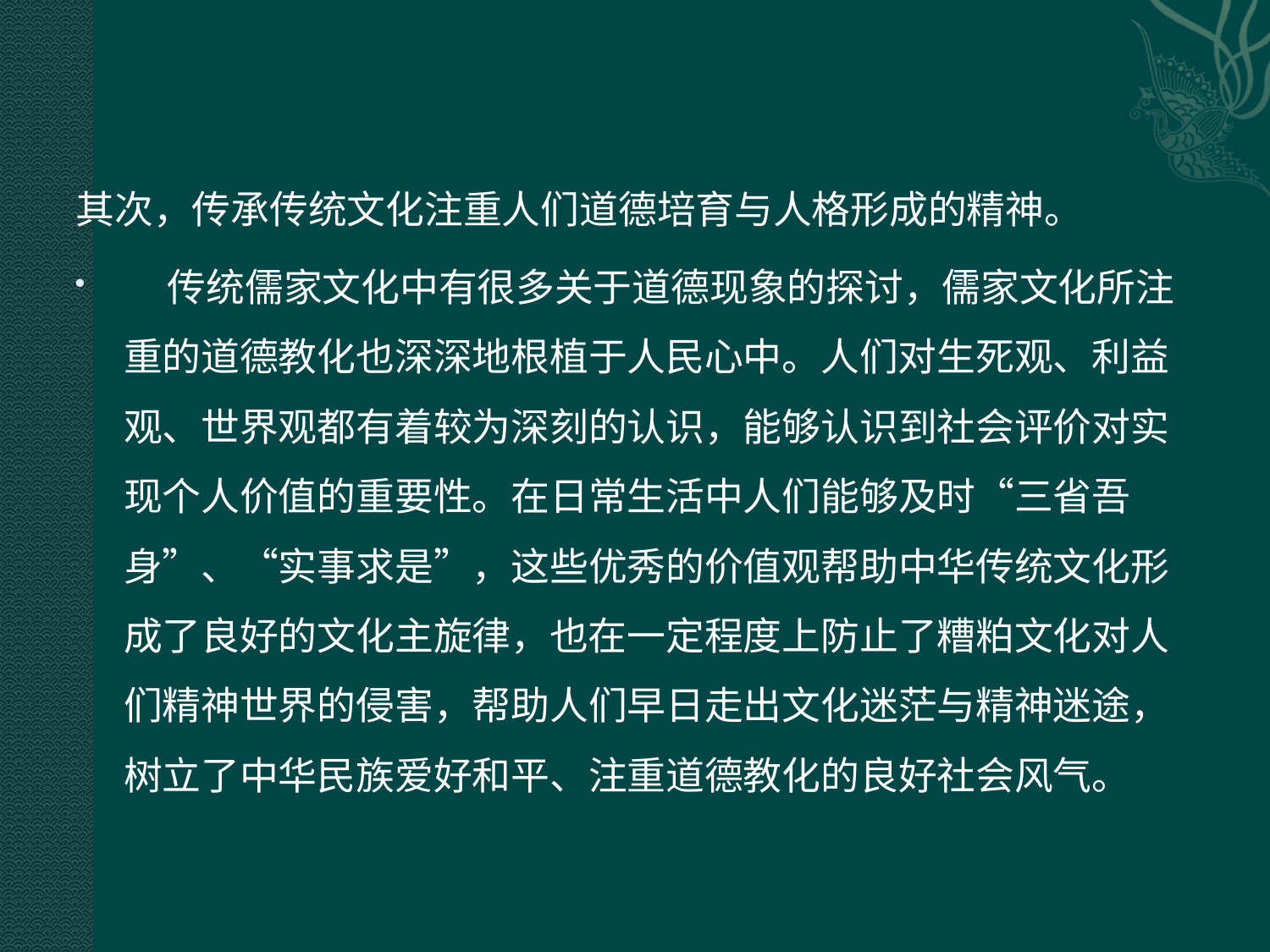

其次，传承传统文化注重人们道德培育与人格形成的精神。
    传统儒家文化中有很多关于道德现象的探讨，儒家文化所注重的道德教化也深深地根植于人民心中。人们对生死观、利益观、世界观都有着较为深刻的认识，能够认识到社会评价对实现个人价值的重要性。在日常生活中人们能够及时“三省吾身”、“实事求是”，这些优秀的价值观帮助中华传统文化形成了良好的文化主旋律，也在一定程度上防止了糟粕文化对人们精神世界的侵害，帮助人们早日走出文化迷茫与精神迷途，树立了中华民族爱好和平、注重道德教化的良好社会风气。